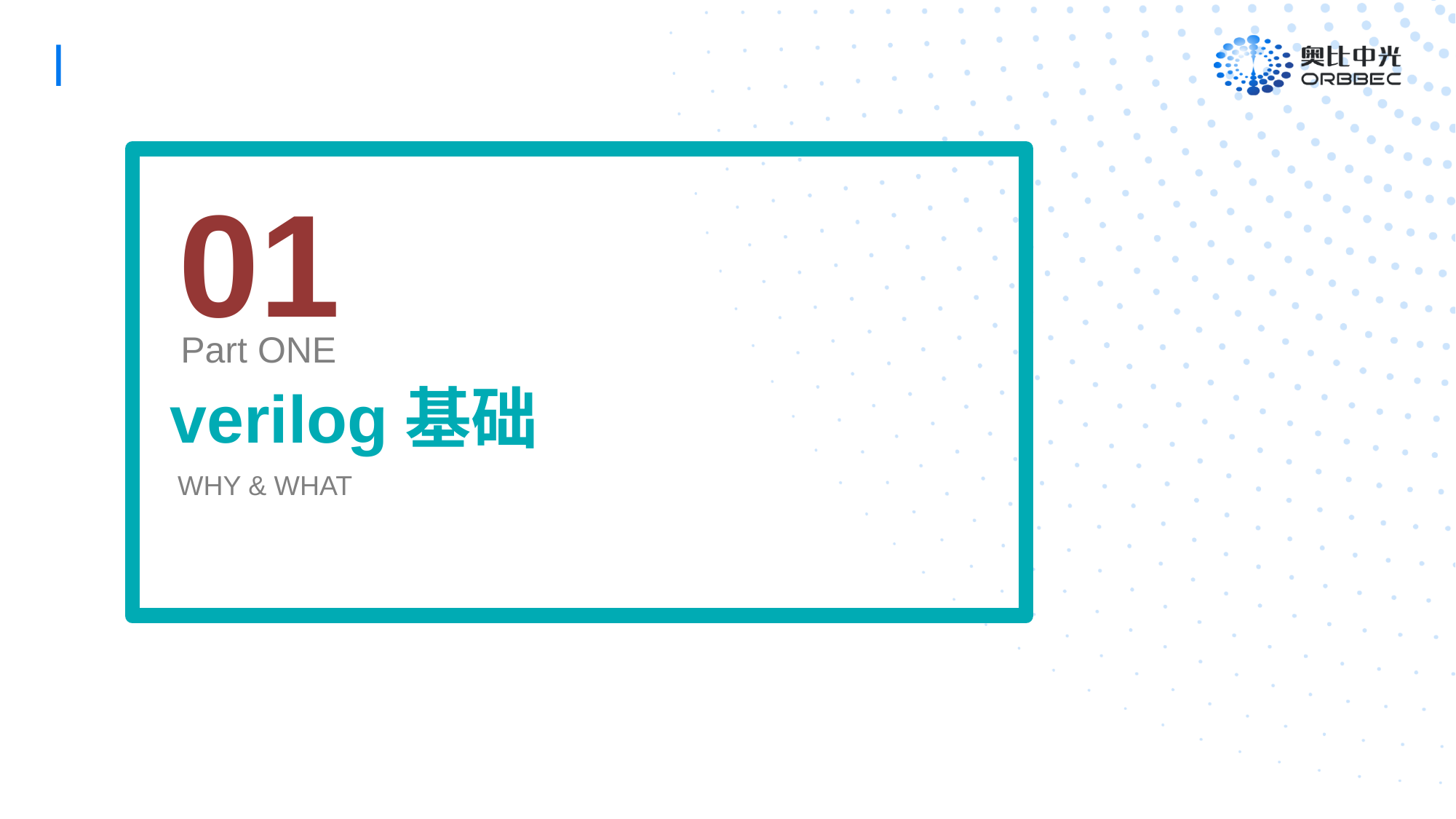

01
Part ONE
verilog基础
WHY & WHAT
3